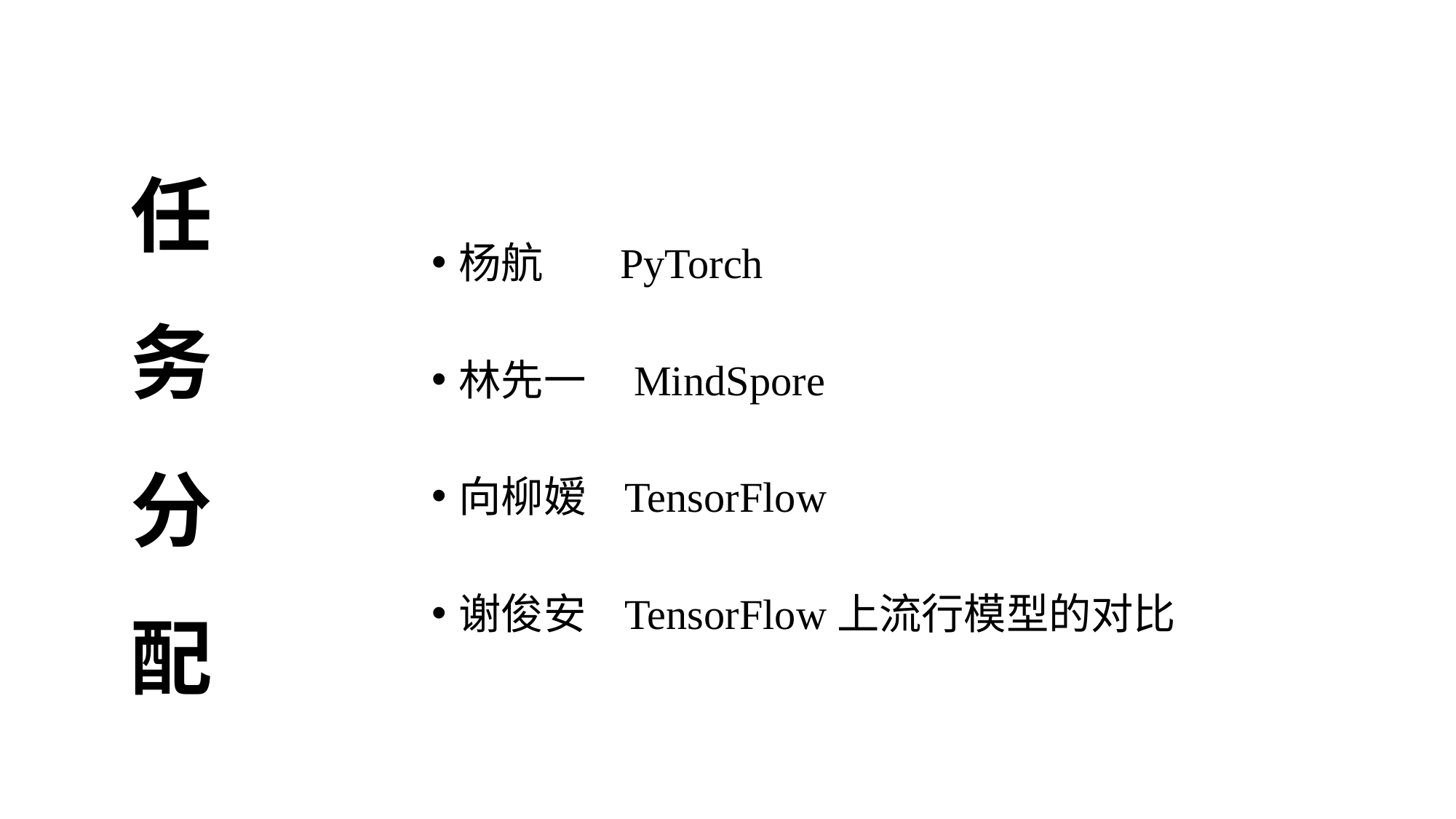

# 任 务 分 配
杨航       PyTorch
林先一    MindSpore
向柳嫒   TensorFlow
谢俊安   TensorFlow上流行模型的对比